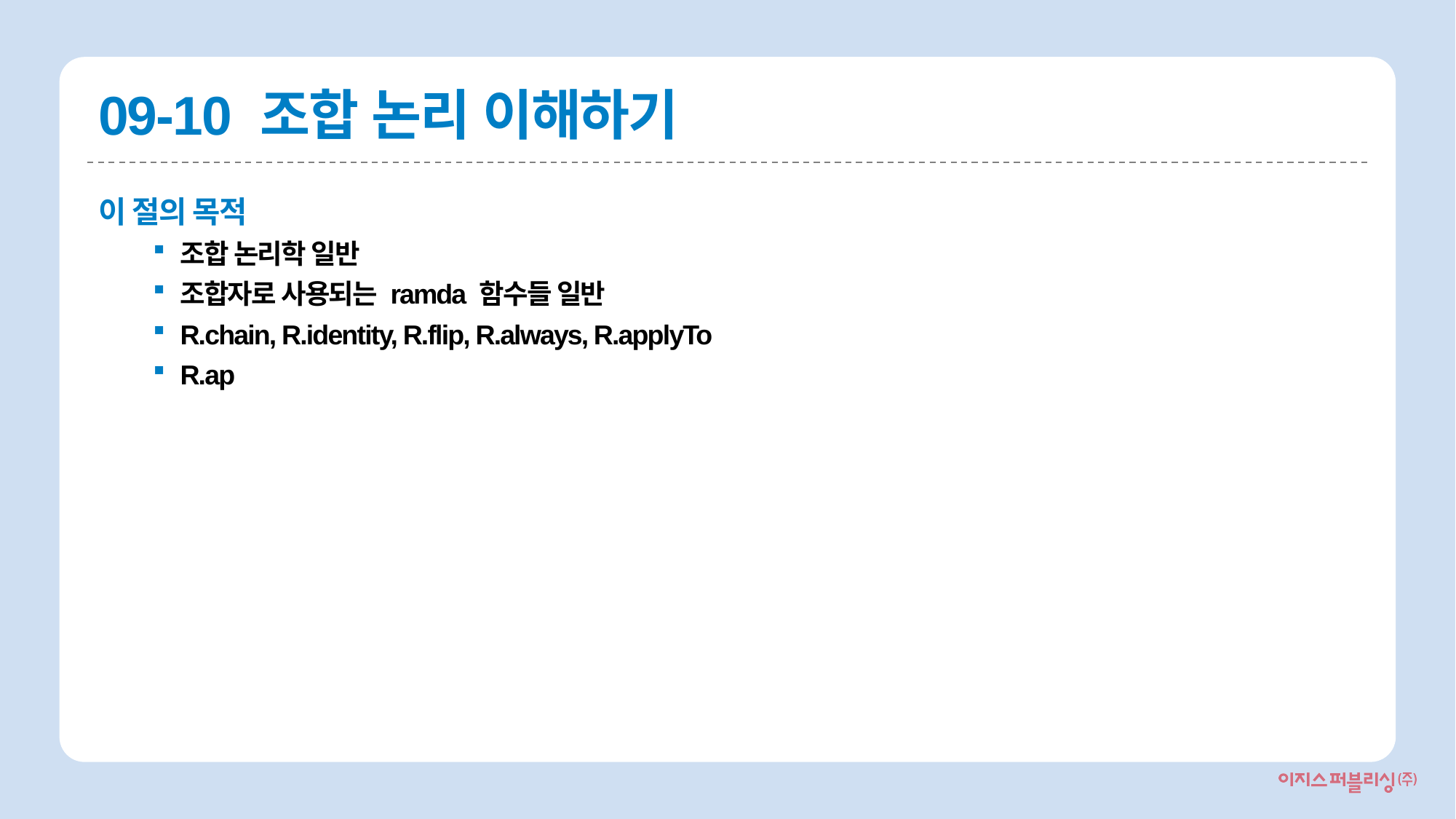

# 09-10 조합 논리 이해하기
이 절의 목적
조합 논리학 일반
조합자로 사용되는 ramda 함수들 일반
R.chain, R.identity, R.flip, R.always, R.applyTo
R.ap